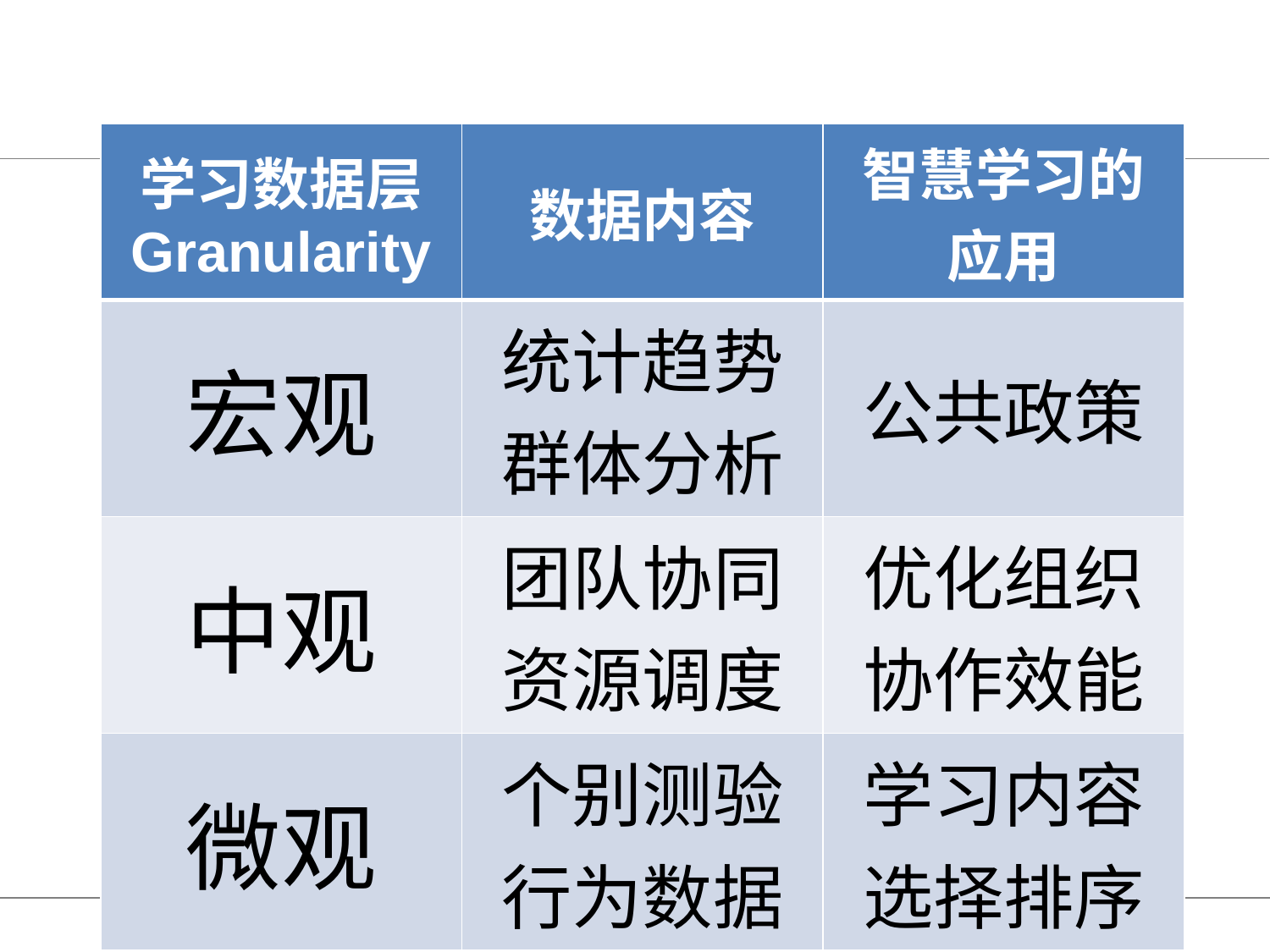

| 学习数据层 Granularity | 数据内容 | 智慧学习的应用 |
| --- | --- | --- |
| 宏观 | 统计趋势 群体分析 | 公共政策 |
| 中观 | 团队协同 资源调度 | 优化组织协作效能 |
| 微观 | 个别测验行为数据 | 学习内容选择排序 |